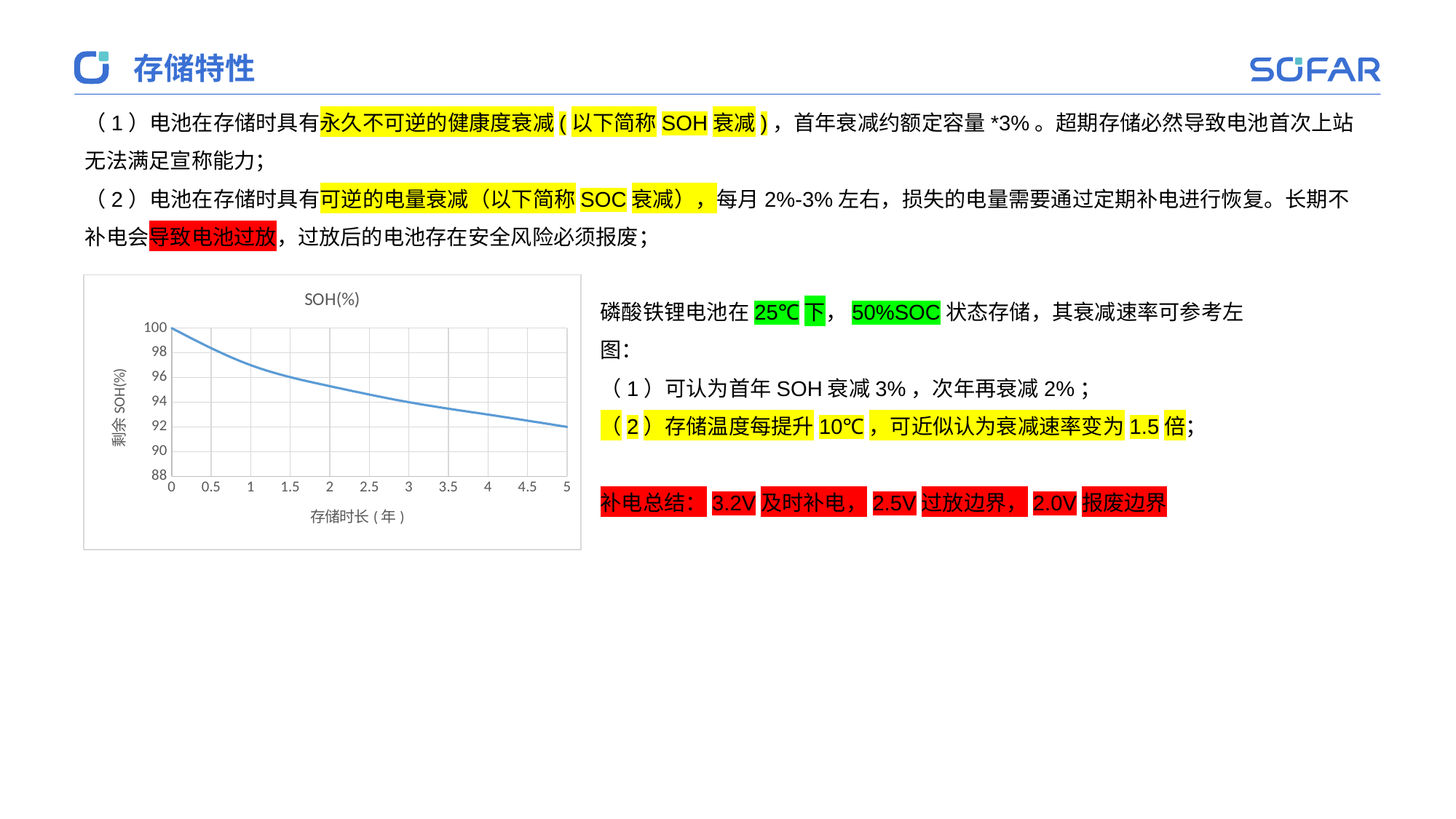

存储特性
（1）电池在存储时具有永久不可逆的健康度衰减(以下简称SOH衰减)，首年衰减约额定容量*3%。超期存储必然导致电池首次上站无法满足宣称能力；
（2）电池在存储时具有可逆的电量衰减（以下简称SOC衰减），每月2%-3%左右，损失的电量需要通过定期补电进行恢复。长期不补电会导致电池过放，过放后的电池存在安全风险必须报废；

### Chart:

| Category | SOH(%) |
|---|---|
磷酸铁锂电池在25℃下，50%SOC状态存储，其衰减速率可参考左图：
（1）可认为首年SOH衰减3%，次年再衰减2%；
（2）存储温度每提升10℃，可近似认为衰减速率变为1.5倍；

补电总结：3.2V及时补电，2.5V过放边界，2.0V报废边界